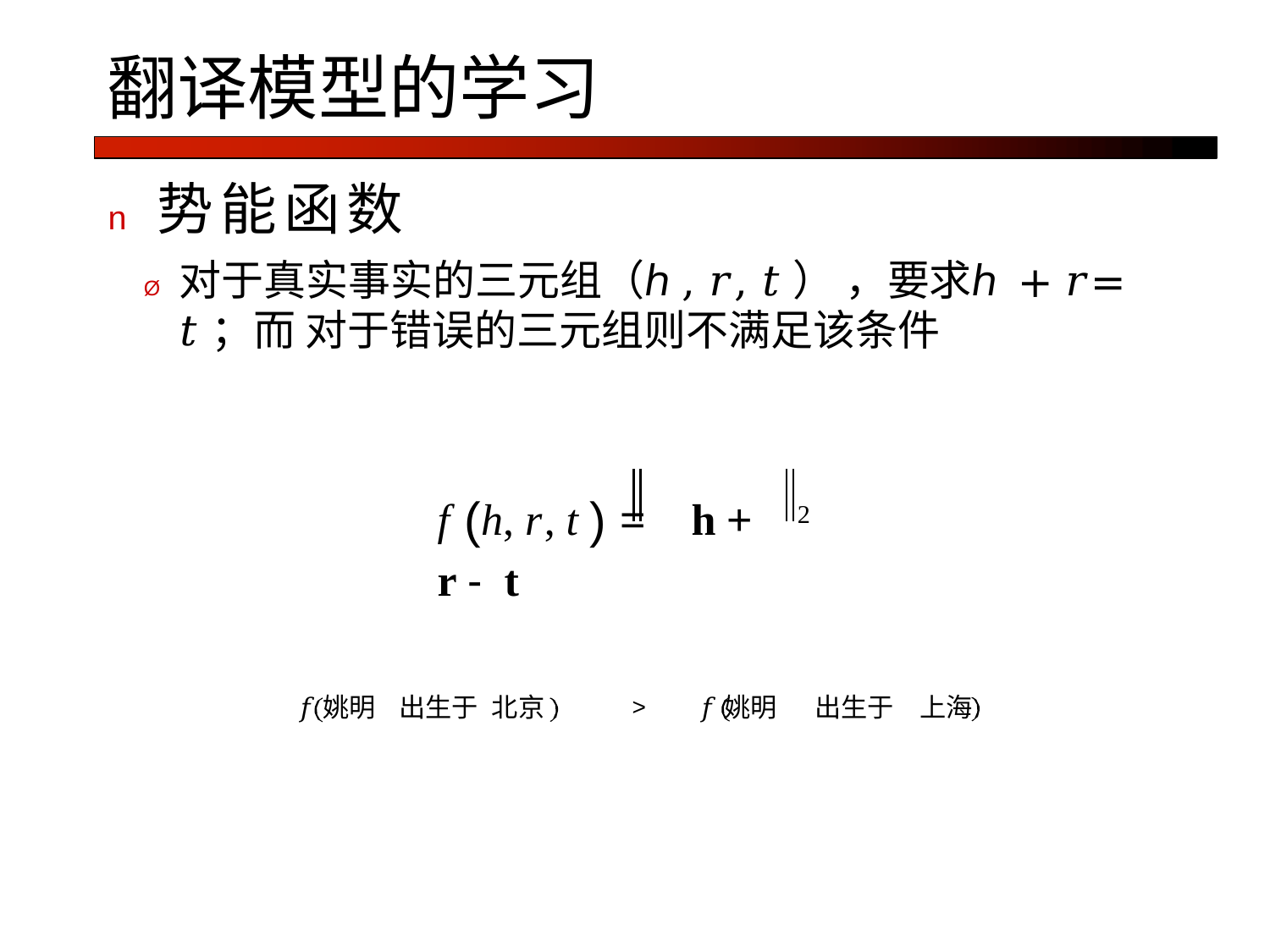

# 翻译模型的学习

n	势能函数

Ø	对于真实事实的三元组（ℎ, 𝑟, 𝑡） ，要求ℎ + 𝑟= 𝑡；而 对于错误的三元组则不满足该条件
f (h, r, t ) =	h + r - t

2
𝑓姚明
出生于	上海
𝑓姚明
出生于  北京
>